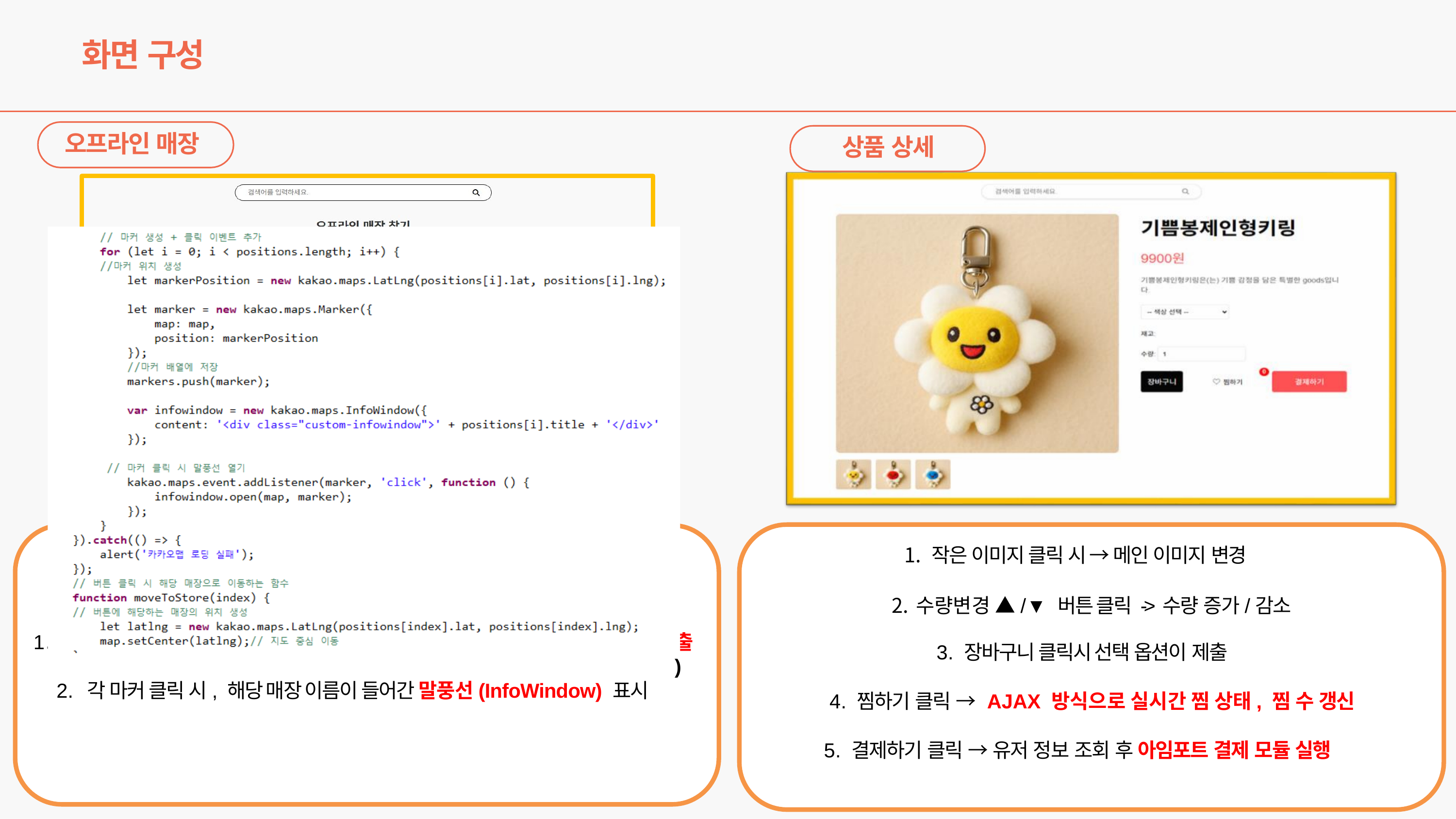

# 화면 구성

오프라인 매장
상품 상세

작은 이미지 클릭 시 → 메인 이미지 변경

수량변경 ▲/▼ 버튼 클릭 -> 수량 증가/감소
1
출)
. 버튼 클릭 -> 해당 매장 위치로 지도의 중심 이동 (map.setCenter()를 호
3. 장바구니 클릭시 선택 옵션이 제출
2.	각 마커 클릭 시, 해당 매장 이름이 들어간 말풍선(InfoWindow) 표시
4. 찜하기 클릭 → AJAX 방식으로 실시간 찜 상태, 찜 수 갱신
5. 결제하기 클릭 → 유저 정보 조회 후 아임포트 결제 모듈 실행